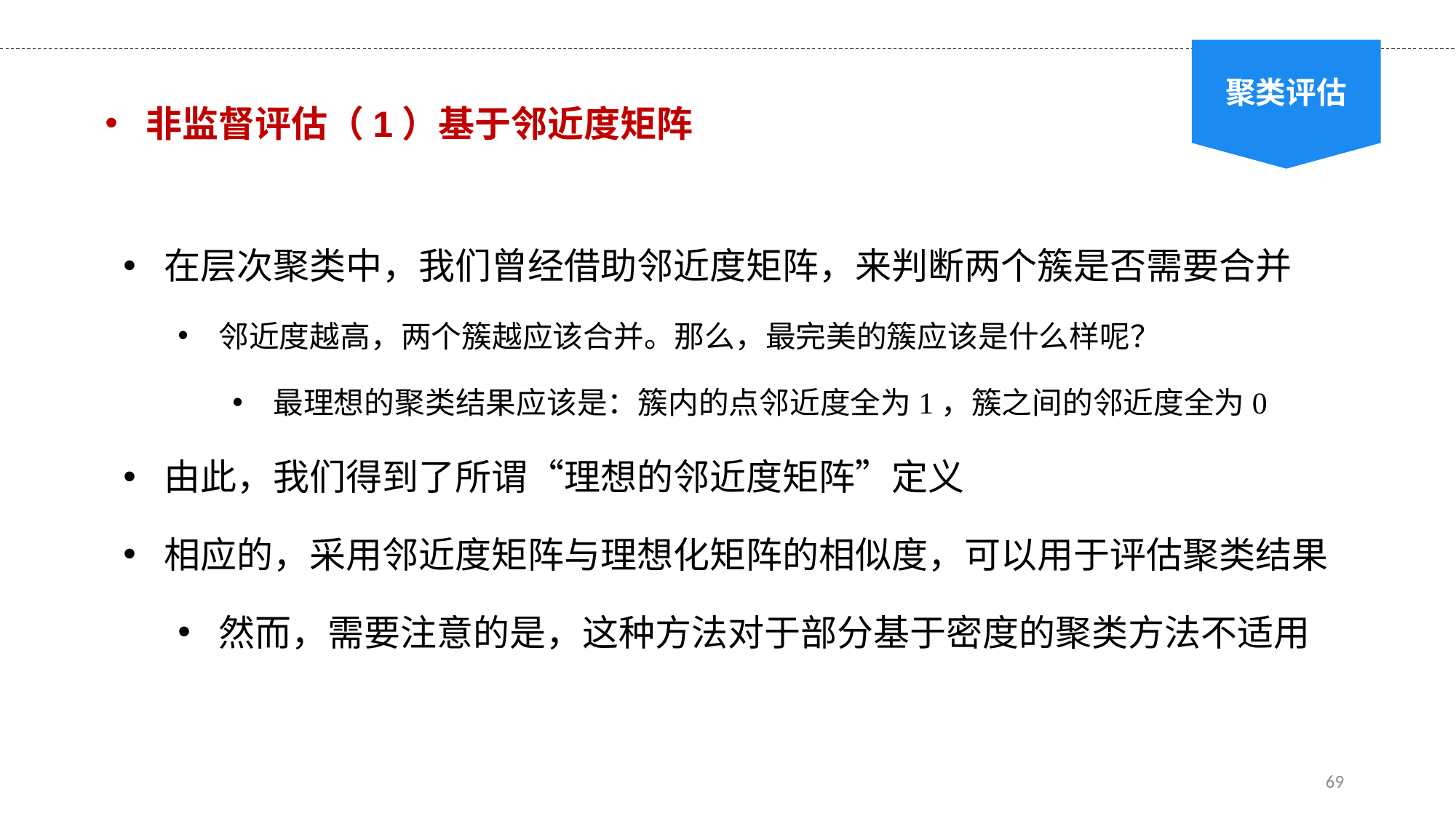

聚类评估
非监督评估（1）基于邻近度矩阵
在层次聚类中，我们曾经借助邻近度矩阵，来判断两个簇是否需要合并
邻近度越高，两个簇越应该合并。那么，最完美的簇应该是什么样呢？
最理想的聚类结果应该是：簇内的点邻近度全为1，簇之间的邻近度全为0
由此，我们得到了所谓“理想的邻近度矩阵”定义
相应的，采用邻近度矩阵与理想化矩阵的相似度，可以用于评估聚类结果
然而，需要注意的是，这种方法对于部分基于密度的聚类方法不适用
69